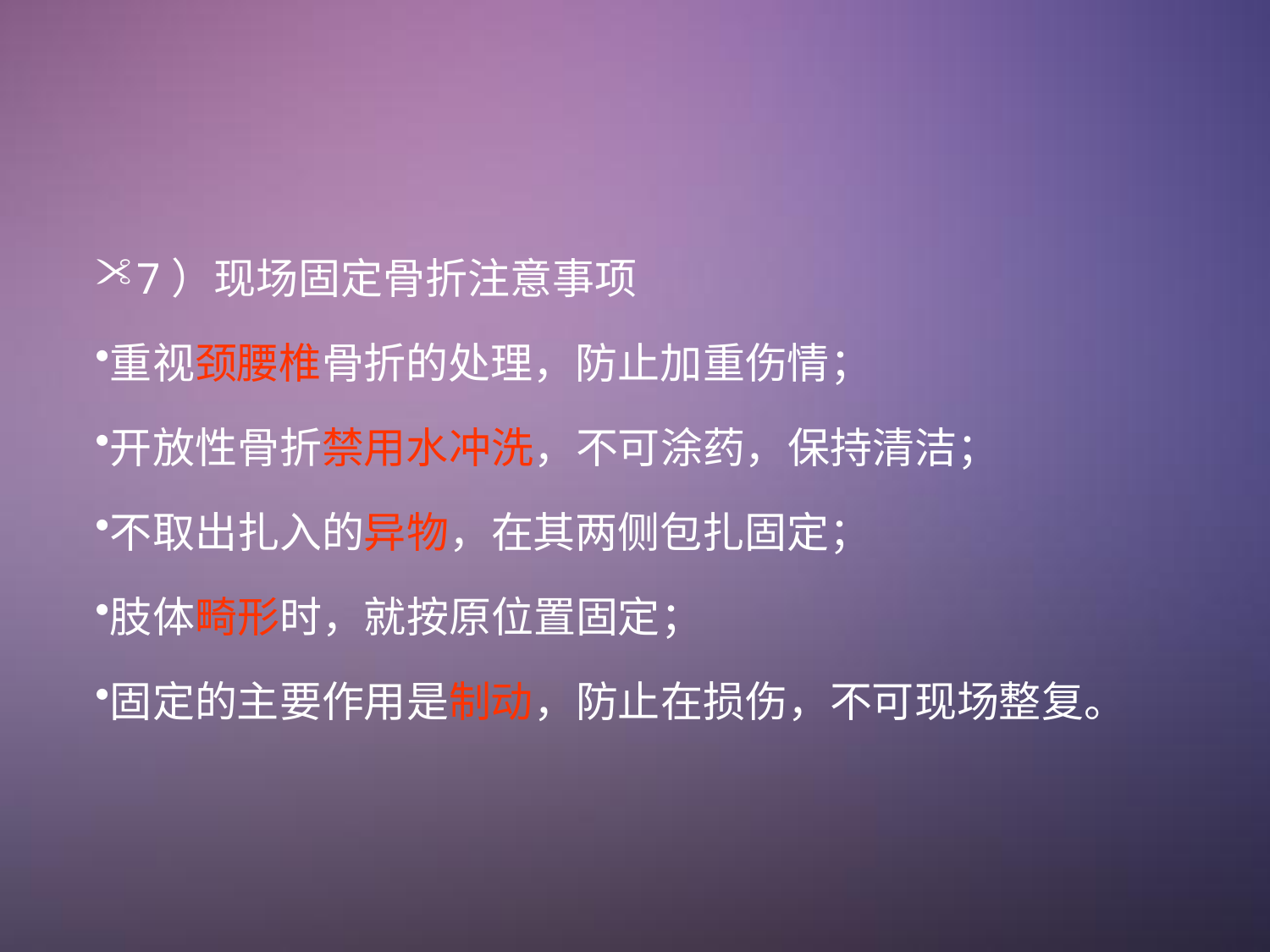

7）现场固定骨折注意事项
重视颈腰椎骨折的处理，防止加重伤情；
开放性骨折禁用水冲洗，不可涂药，保持清洁；
不取出扎入的异物，在其两侧包扎固定；
肢体畸形时，就按原位置固定；
固定的主要作用是制动，防止在损伤，不可现场整复。